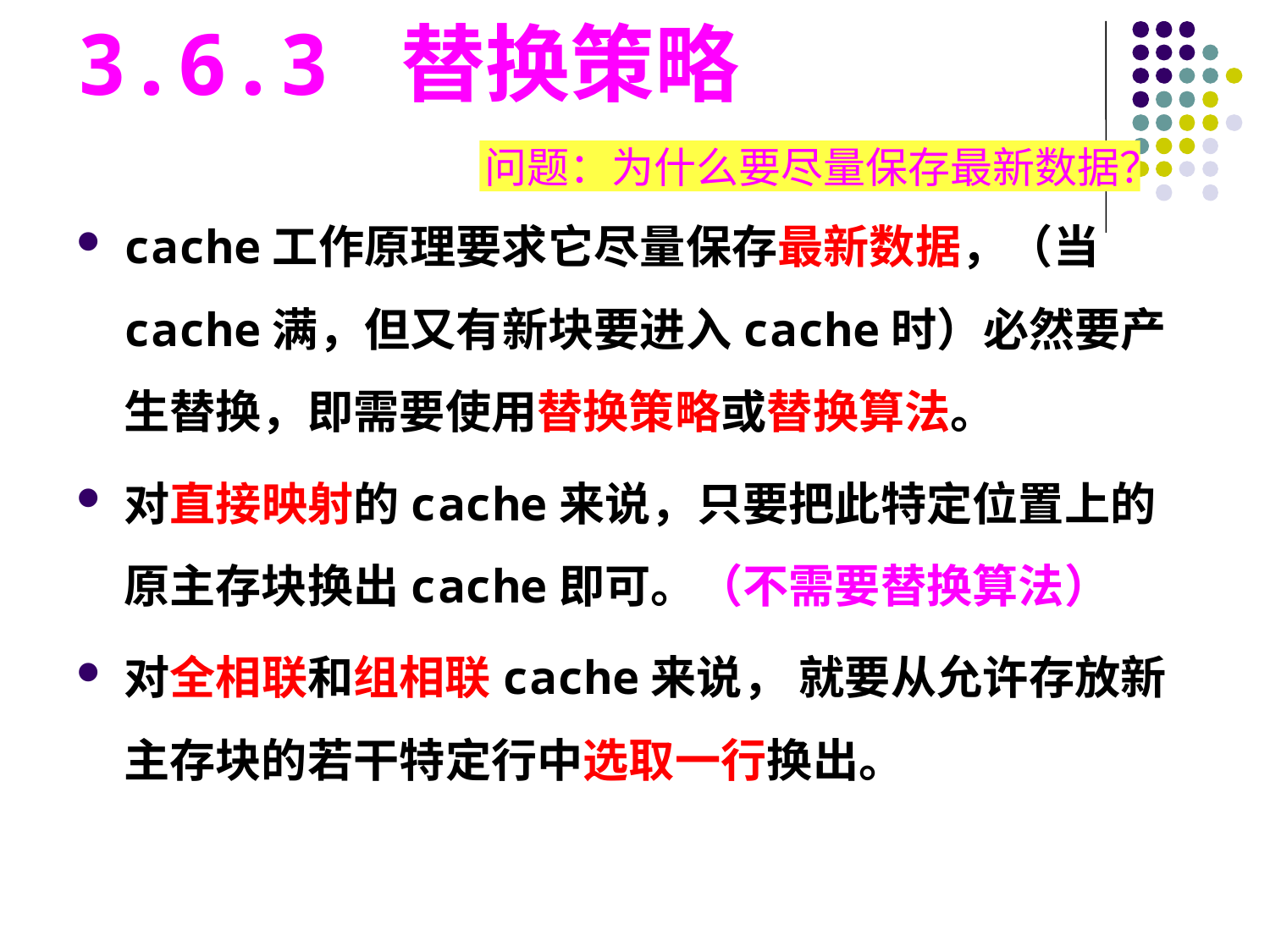

3.6.3 替换策略
问题：为什么要尽量保存最新数据？
cache工作原理要求它尽量保存最新数据，（当cache满，但又有新块要进入cache时）必然要产生替换，即需要使用替换策略或替换算法。
对直接映射的cache来说，只要把此特定位置上的原主存块换出cache即可。（不需要替换算法）
对全相联和组相联cache来说， 就要从允许存放新主存块的若干特定行中选取一行换出。

# 85